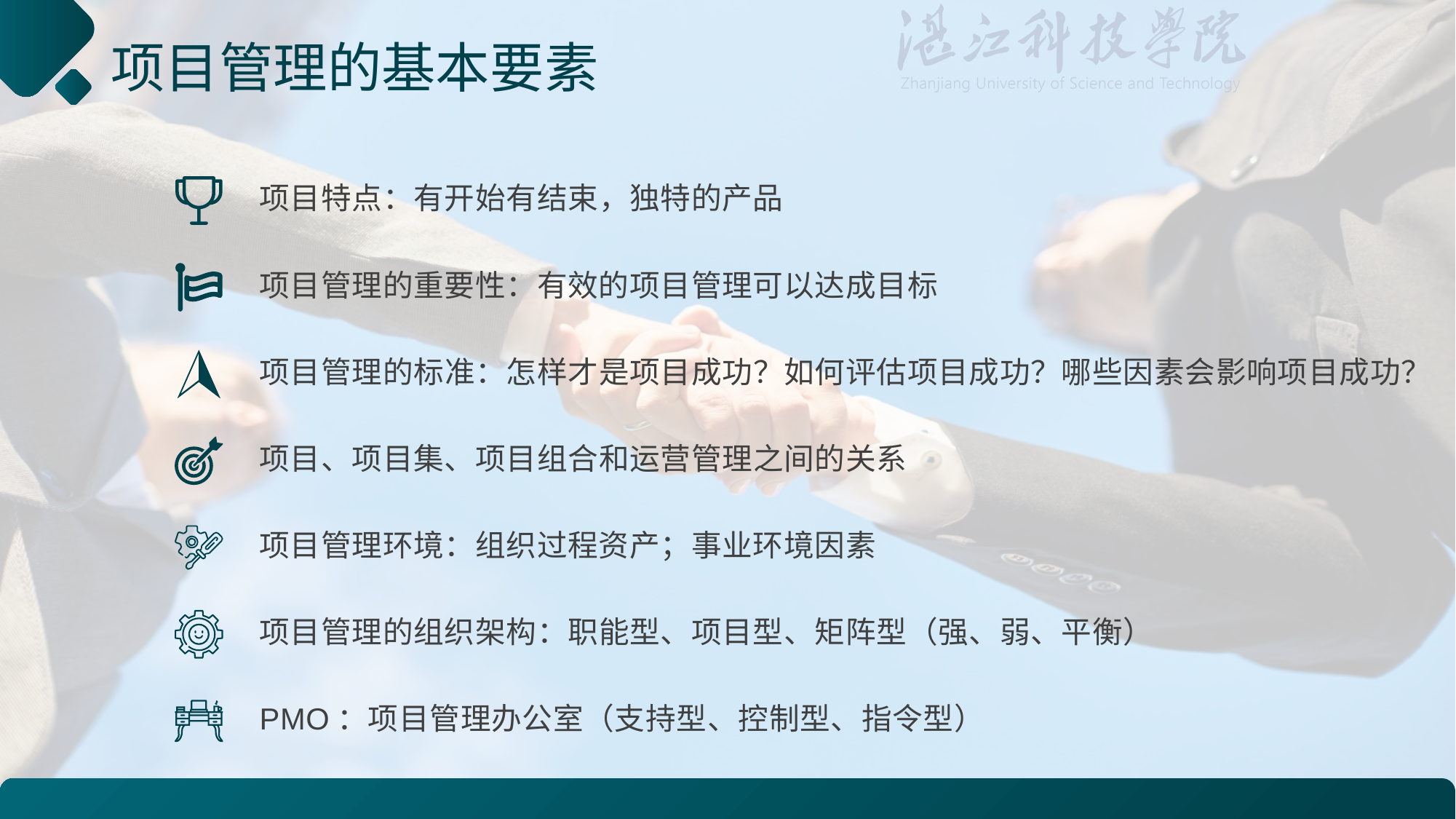

# 项目管理的基本要素
项目特点：有开始有结束，独特的产品
项目管理的重要性：有效的项目管理可以达成目标
项目管理的标准：怎样才是项目成功？如何评估项目成功？哪些因素会影响项目成功？
项目、项目集、项目组合和运营管理之间的关系
项目管理环境：组织过程资产；事业环境因素
项目管理的组织架构：职能型、项目型、矩阵型（强、弱、平衡）
PMO：项目管理办公室（支持型、控制型、指令型）